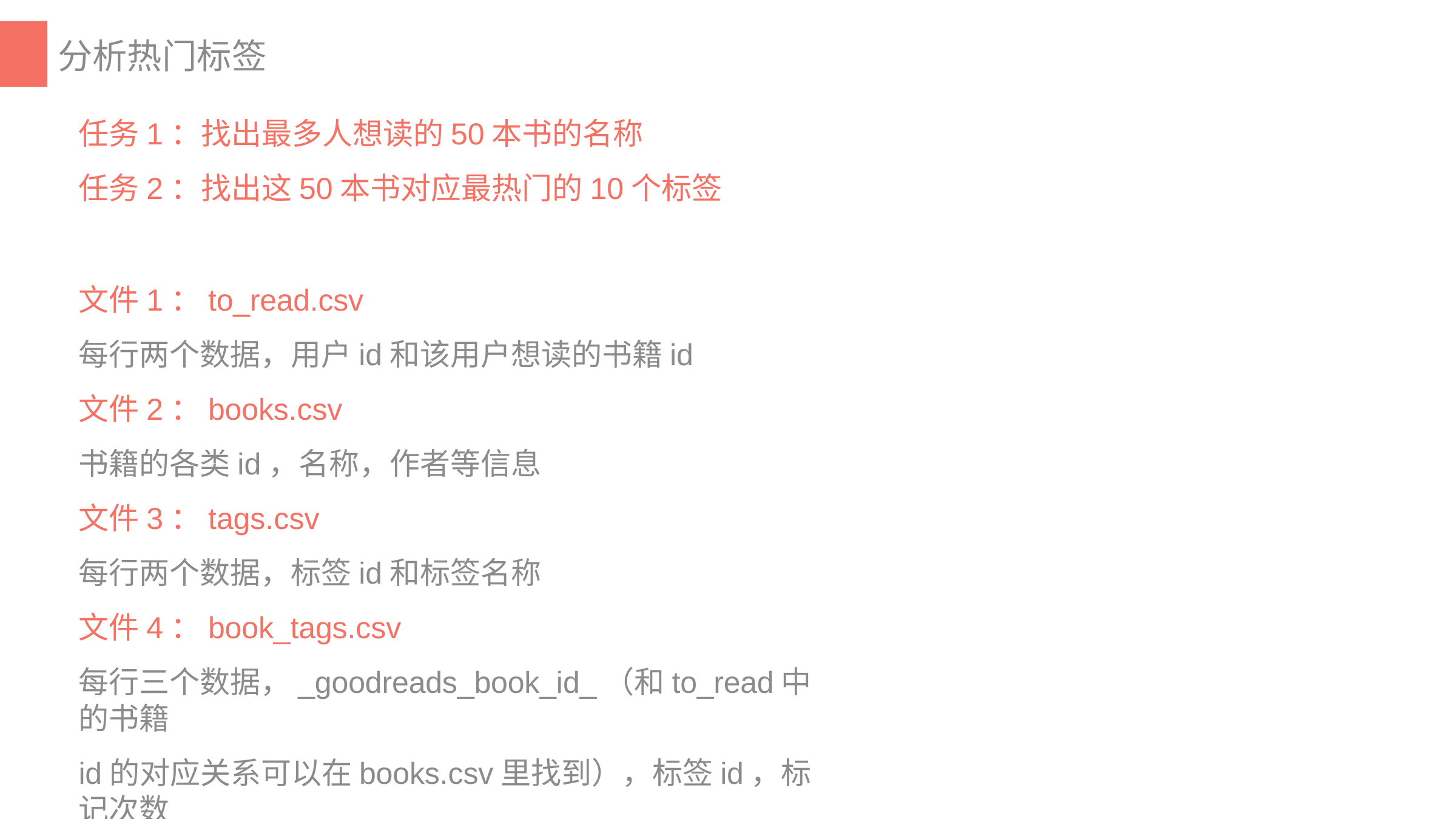

# 分析热门标签
任务1：找出最多人想读的50本书的名称
任务2：找出这50本书对应最热门的10个标签

文件1：to_read.csv
每行两个数据，用户id和该用户想读的书籍id
文件2：books.csv
书籍的各类id，名称，作者等信息
文件3：tags.csv
每行两个数据，标签id和标签名称
文件4：book_tags.csv
每行三个数据，_goodreads_book_id_（和to_read中的书籍
id的对应关系可以在books.csv里找到），标签id，标记次数